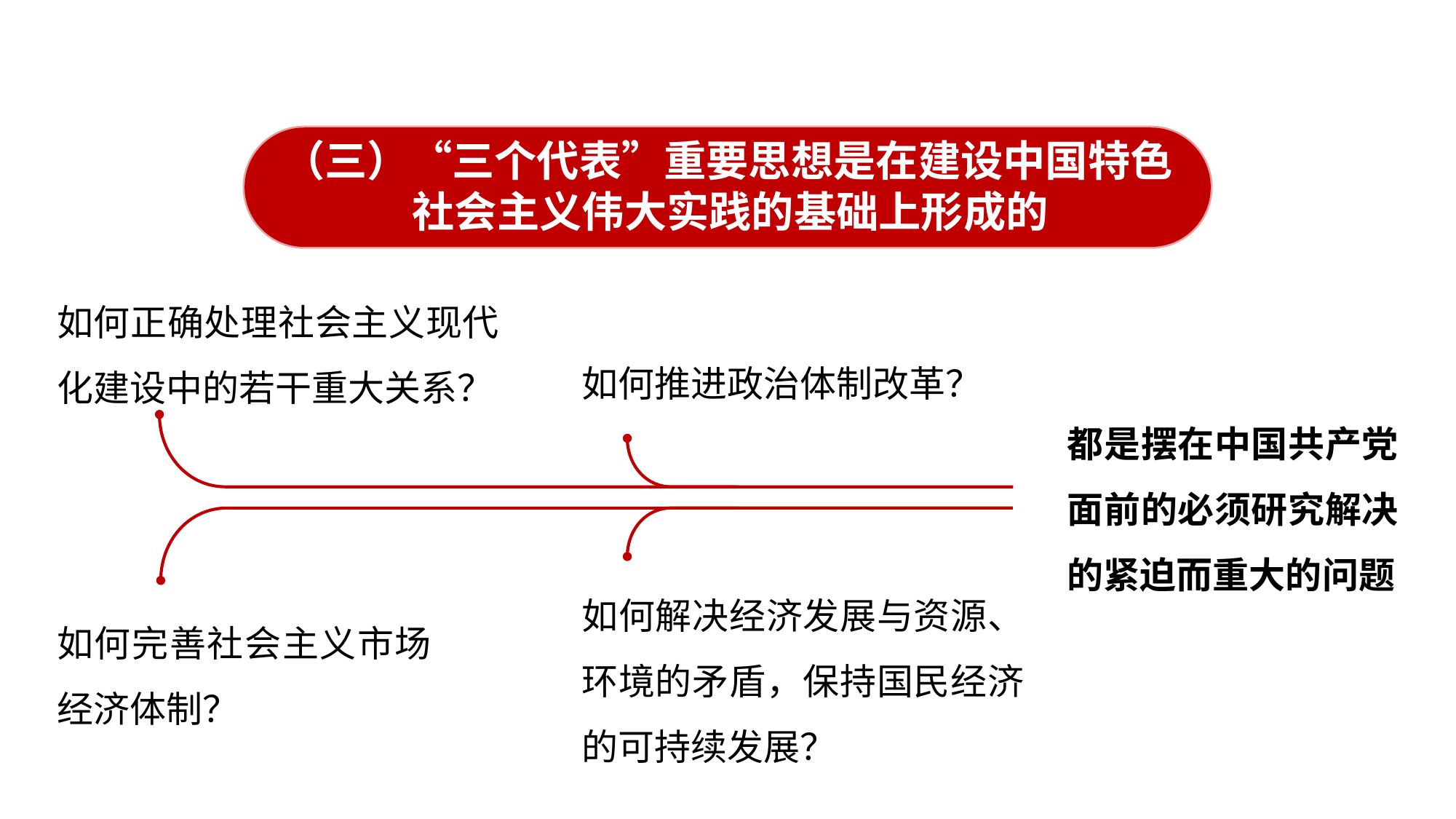

一、“三个代表”重要思想的形成条件
（三）“三个代表”重要思想是在建设中国特色
社会主义伟大实践的基础上形成的
如何正确处理社会主义现代化建设中的若干重大关系？
如何推进政治体制改革？
都是摆在中国共产党面前的必须研究解决的紧迫而重大的问题

历史根据
如何解决经济发展与资源、环境的矛盾，保持国民经济的可持续发展？
如何完善社会主义市场经济体制？